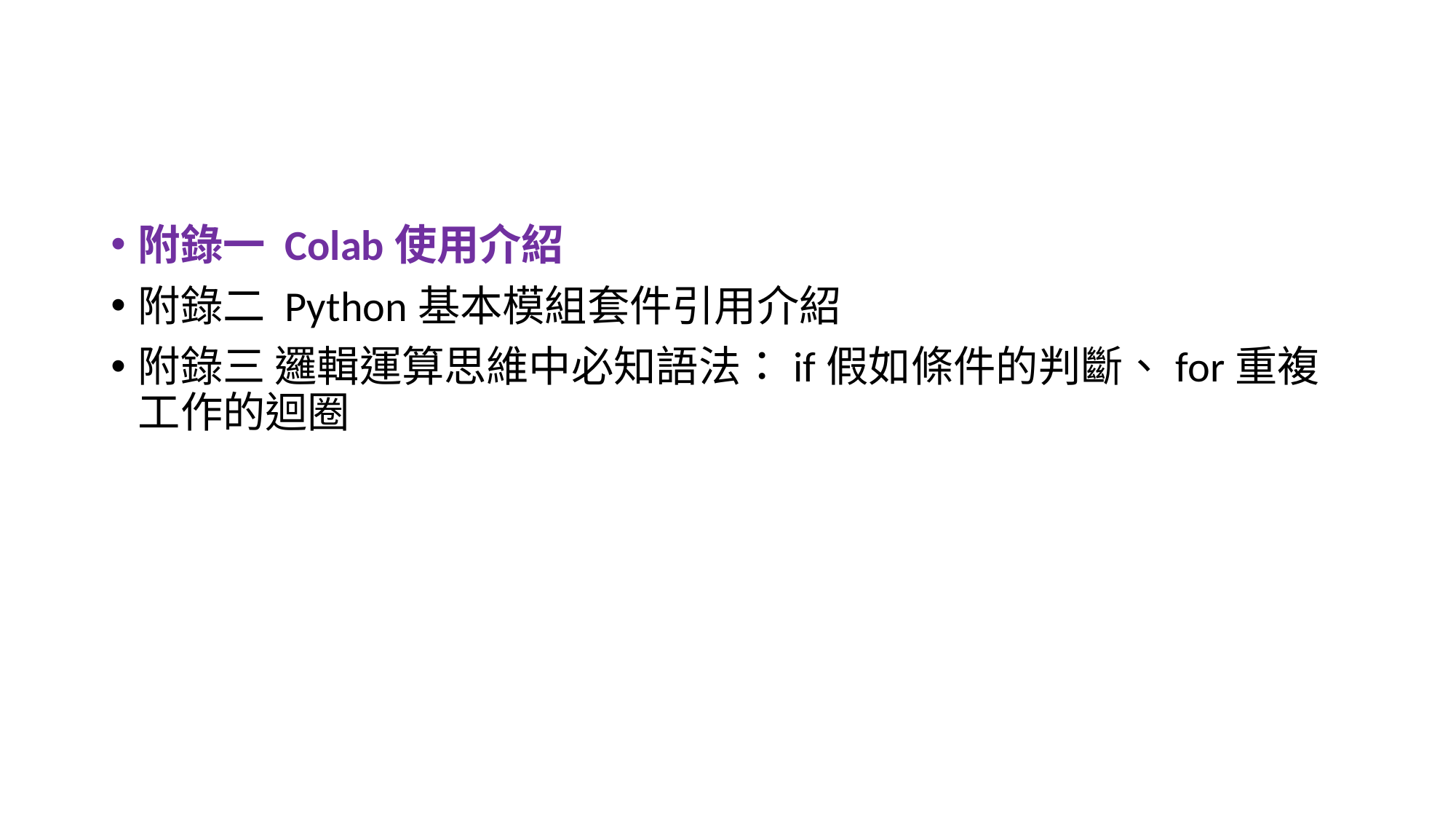

#
附錄一 Colab使用介紹
附錄二 Python基本模組套件引用介紹
附錄三 邏輯運算思維中必知語法：if假如條件的判斷、for重複工作的迴圈